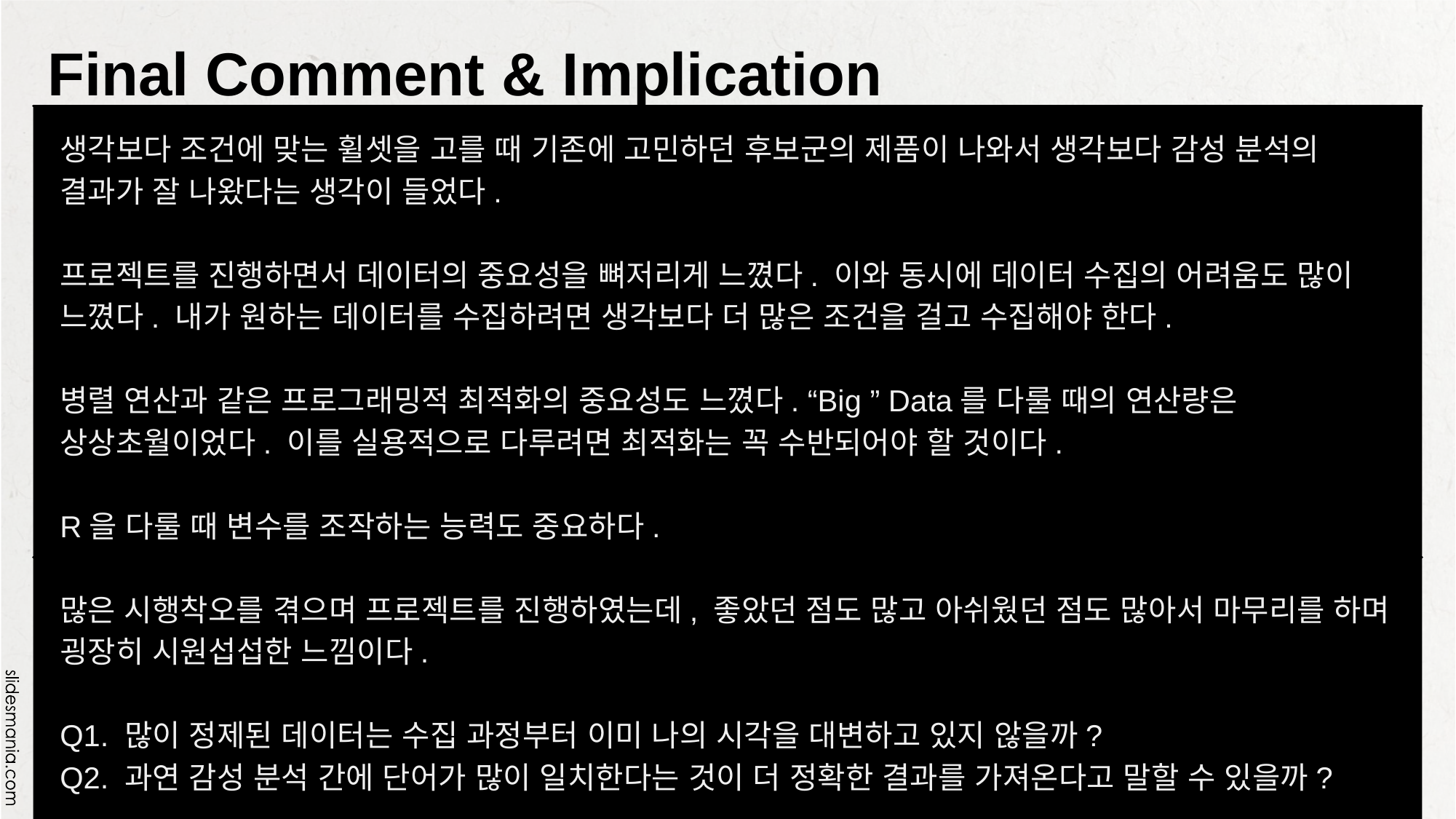

Final Comment & Implication

생각보다 조건에 맞는 휠셋을 고를 때 기존에 고민하던 후보군의 제품이 나와서 생각보다 감성 분석의 결과가 잘 나왔다는 생각이 들었다.

프로젝트를 진행하면서 데이터의 중요성을 뼈저리게 느꼈다. 이와 동시에 데이터 수집의 어려움도 많이 느꼈다. 내가 원하는 데이터를 수집하려면 생각보다 더 많은 조건을 걸고 수집해야 한다.

병렬 연산과 같은 프로그래밍적 최적화의 중요성도 느꼈다. “Big ” Data를 다룰 때의 연산량은 상상초월이었다. 이를 실용적으로 다루려면 최적화는 꼭 수반되어야 할 것이다.

R을 다룰 때 변수를 조작하는 능력도 중요하다.

많은 시행착오를 겪으며 프로젝트를 진행하였는데, 좋았던 점도 많고 아쉬웠던 점도 많아서 마무리를 하며 굉장히 시원섭섭한 느낌이다.

Q1. 많이 정제된 데이터는 수집 과정부터 이미 나의 시각을 대변하고 있지 않을까?
Q2. 과연 감성 분석 간에 단어가 많이 일치한다는 것이 더 정확한 결과를 가져온다고 말할 수 있을까?